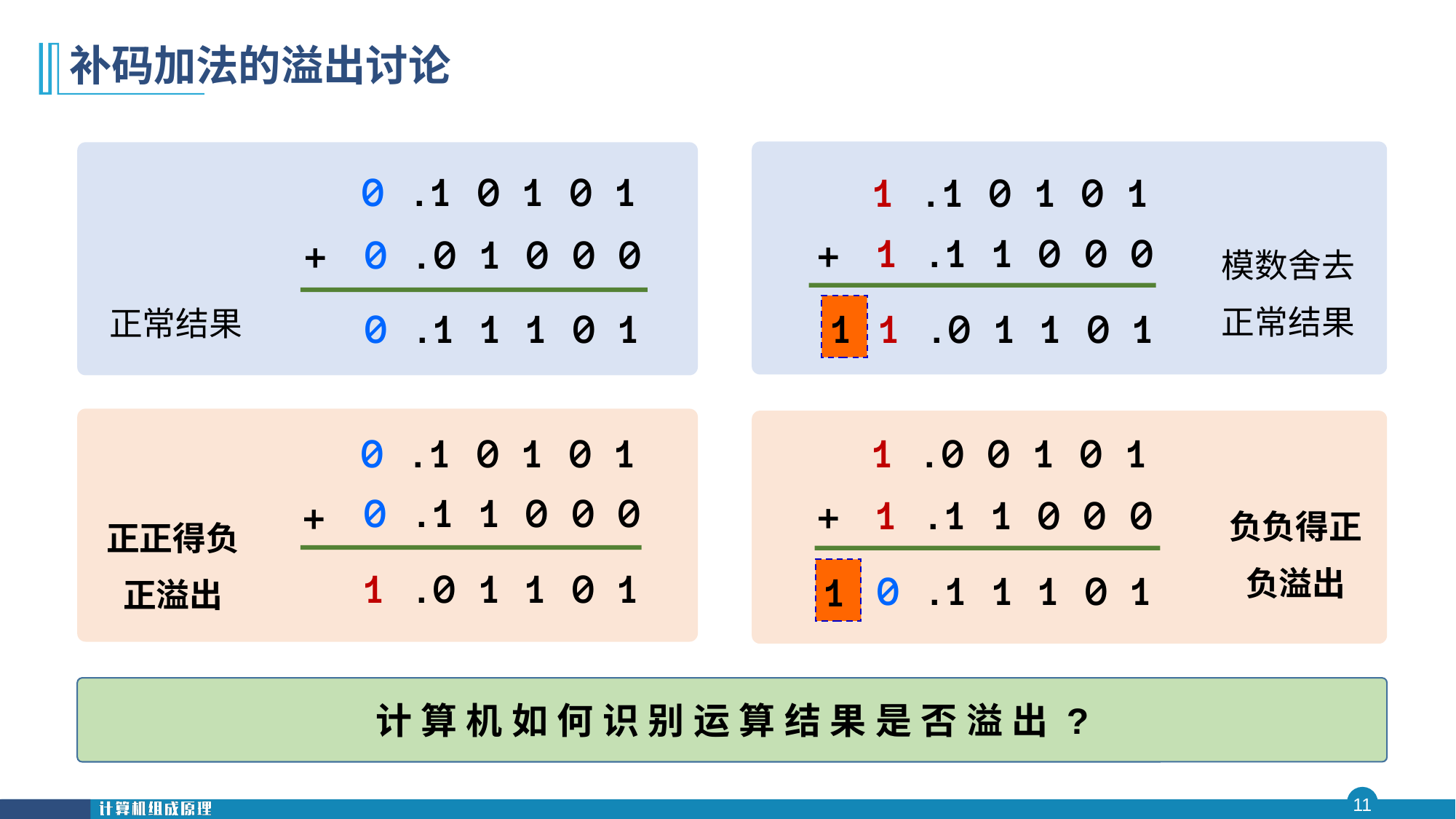

# 补码加法的溢出讨论

1 .1 0 1 0 1
+
1 .1 1 0 0 0
1
1 .0 1 1 0 1

0 .1 0 1 0 1
+
0 .0 1 0 0 0

0 .1 1 1 0 1

模数舍去
正常结果
正常结果

0 .1 0 1 0 1
0 .1 1 0 0 0
+

  1 .0 1 1 0 1

1 .0 0 1 0 1
+
1 .1 1 0 0 0

  0 .1 1 1 0 1
1

负负得正
负溢出
正正得负
正溢出
计算机如何识别运算结果是否溢出?